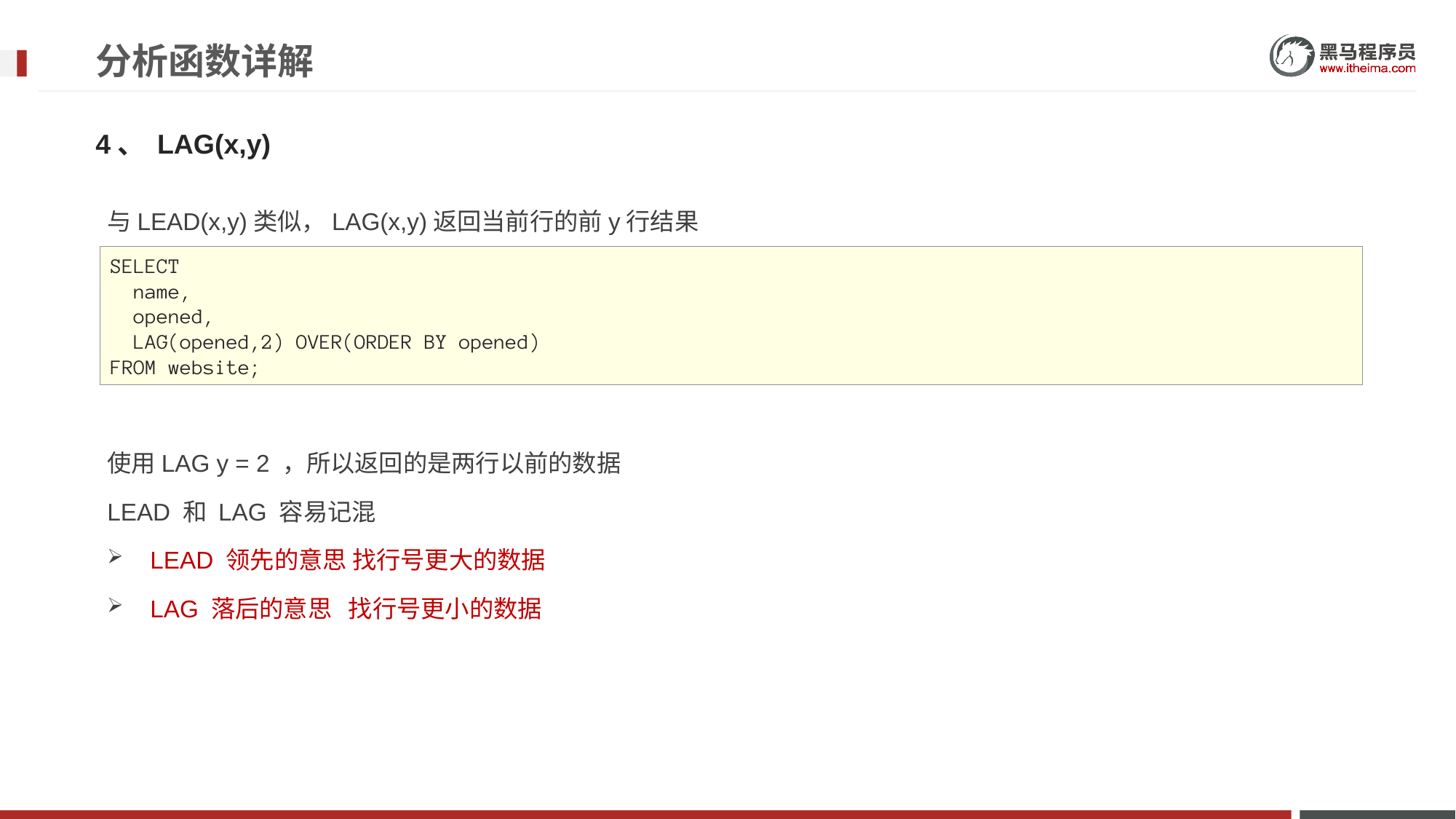

# 分析函数详解
4、 LAG(x,y)
与LEAD(x,y)类似，LAG(x,y)返回当前行的前y行结果

使用LAG y = 2 ，所以返回的是两行以前的数据
LEAD 和 LAG 容易记混
LEAD 领先的意思 找行号更大的数据
LAG 落后的意思   找行号更小的数据
SELECT
  name,
  opened,
  LAG(opened,2) OVER(ORDER BY opened)
FROM website;